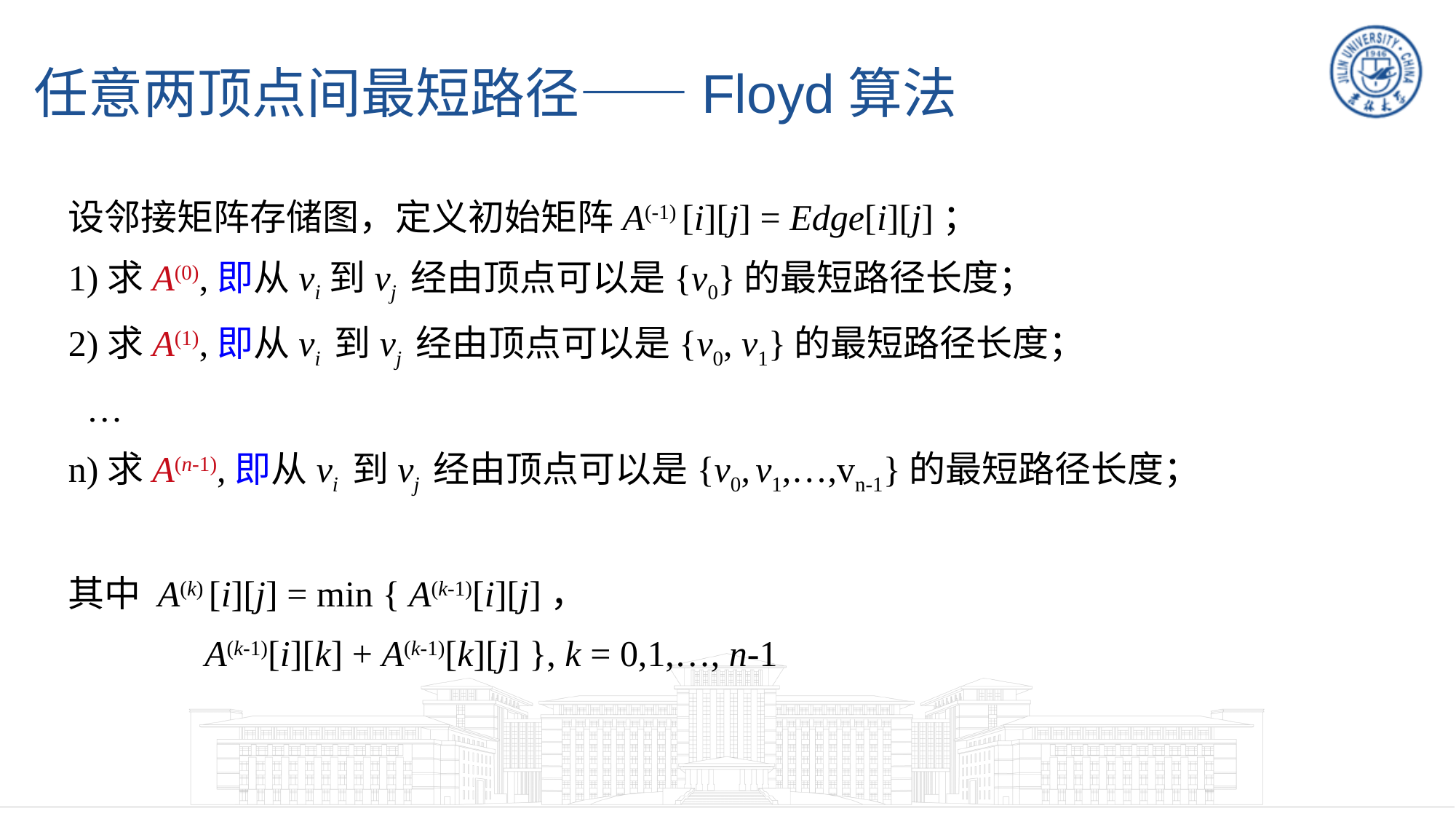

# 任意两顶点间最短路径——Floyd算法
设邻接矩阵存储图，定义初始矩阵A(-1) [i][j] = Edge[i][j]；
1)求A(0),即从vi到vj 经由顶点可以是{v0}的最短路径长度；
2)求A(1),即从vi 到vj 经由顶点可以是{v0, v1}的最短路径长度；
  …
n)求A(n-1),即从vi 到vj 经由顶点可以是{v0, v1,…,vn-1}的最短路径长度；

其中 A(k) [i][j] = min { A(k-1)[i][j]，
               A(k-1)[i][k] + A(k-1)[k][j] }, k = 0,1,…, n-1
111